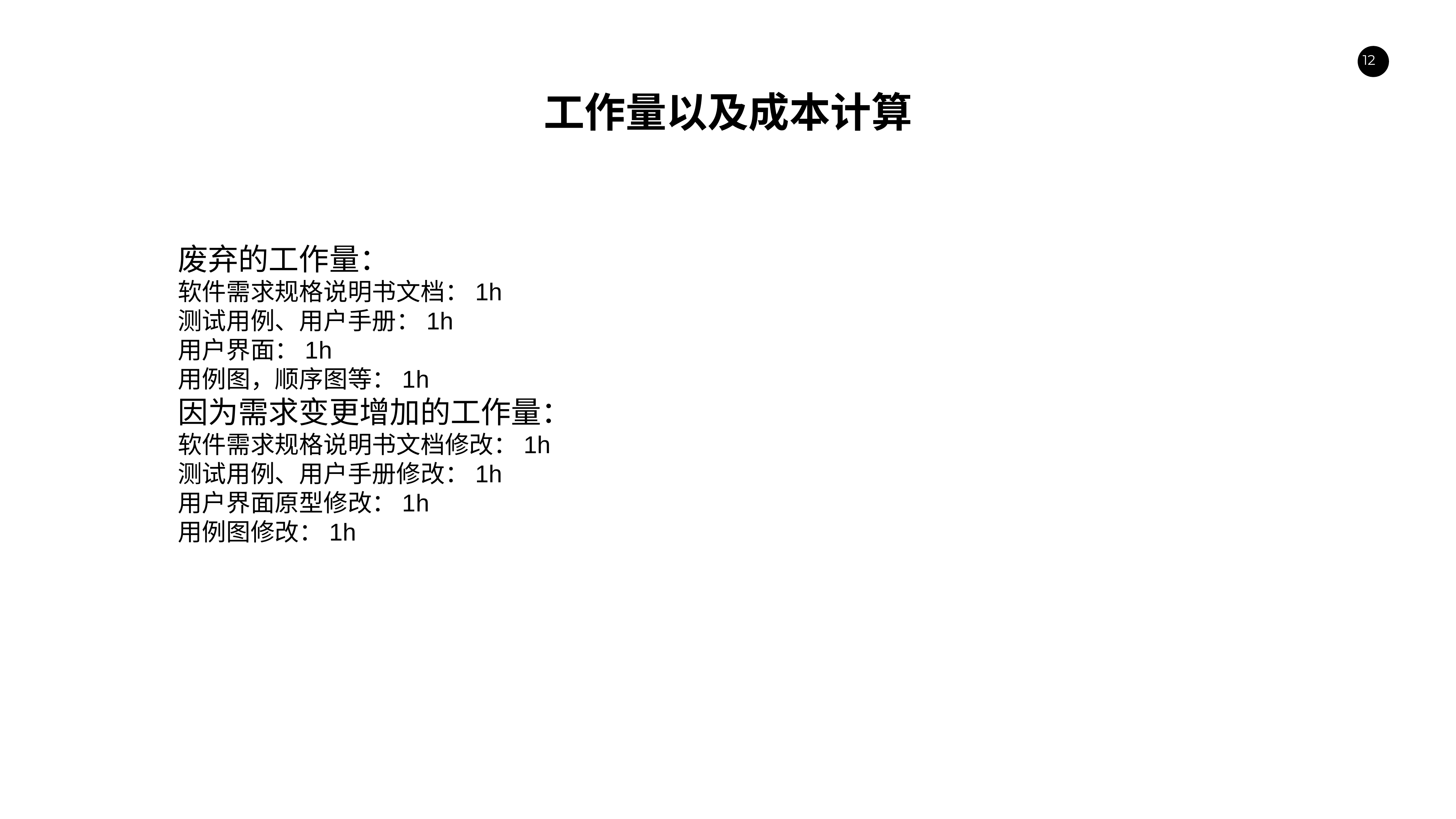

工作量以及成本计算

废弃的工作量：
软件需求规格说明书文档：1h
测试用例、用户手册：1h
用户界面：1h
用例图，顺序图等：1h
因为需求变更增加的工作量：
软件需求规格说明书文档修改：1h
测试用例、用户手册修改：1h
用户界面原型修改：1h
用例图修改：1h